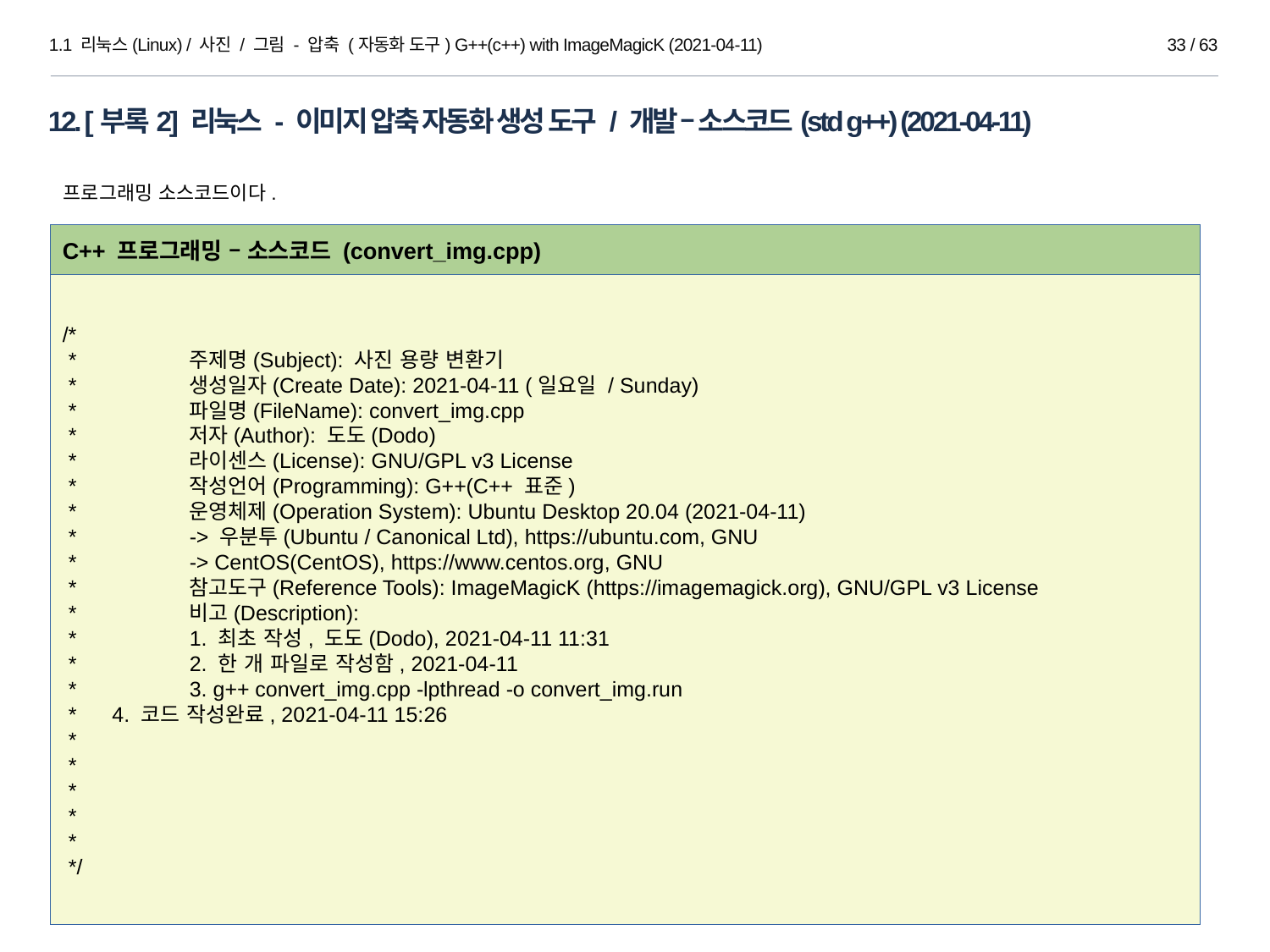

1.1 리눅스(Linux) / 사진 / 그림 - 압축 (자동화 도구) G++(c++) with ImageMagicK (2021-04-11)
33 / 63

12. [부록2] 리눅스 - 이미지 압축 자동화 생성 도구 / 개발 – 소스코드(std g++) (2021-04-11)
프로그래밍 소스코드이다.
C++ 프로그래밍 – 소스코드 (convert_img.cpp)
/*
 * 	주제명(Subject): 사진 용량 변환기
 *	생성일자(Create Date): 2021-04-11 (일요일 / Sunday)
 *	파일명(FileName): convert_img.cpp
 *	저자(Author): 도도(Dodo)
 *	라이센스(License): GNU/GPL v3 License
 *	작성언어(Programming): G++(C++ 표준)
 *	운영체제(Operation System): Ubuntu Desktop 20.04 (2021-04-11)
 *	-> 우분투(Ubuntu / Canonical Ltd), https://ubuntu.com, GNU
 *	-> CentOS(CentOS), https://www.centos.org, GNU
 *	참고도구(Reference Tools): ImageMagicK (https://imagemagick.org), GNU/GPL v3 License
 *	비고(Description):
 *	1. 최초 작성, 도도(Dodo), 2021-04-11 11:31
 *	2. 한 개 파일로 작성함, 2021-04-11
 *	3. g++ convert_img.cpp -lpthread -o convert_img.run
 *      4. 코드 작성완료, 2021-04-11 15:26
 *
 *
 *
 *
 *
 */